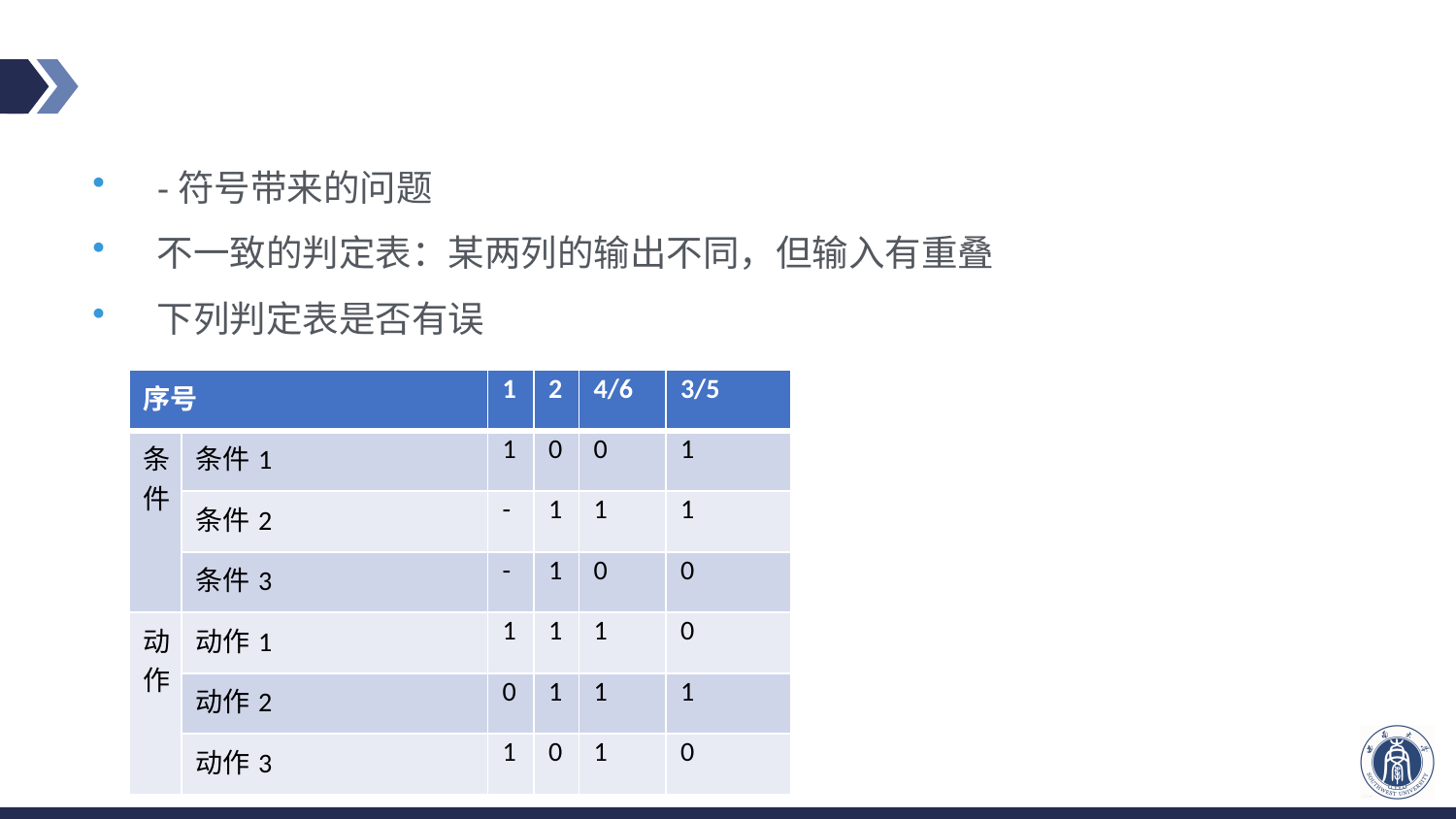

#
-符号带来的问题
不一致的判定表：某两列的输出不同，但输入有重叠
下列判定表是否有误
| 序号 |  | 1 | 2 | 4/6 | 3/5 |
| --- | --- | --- | --- | --- | --- |
| 条件 | 条件1 | 1 | 0 | 0 | 1 |
|  | 条件2 | - | 1 | 1 | 1 |
|  | 条件3 | - | 1 | 0 | 0 |
| 动作 | 动作1 | 1 | 1 | 1 | 0 |
|  | 动作2 | 0 | 1 | 1 | 1 |
|  | 动作3 | 1 | 0 | 1 | 0 |